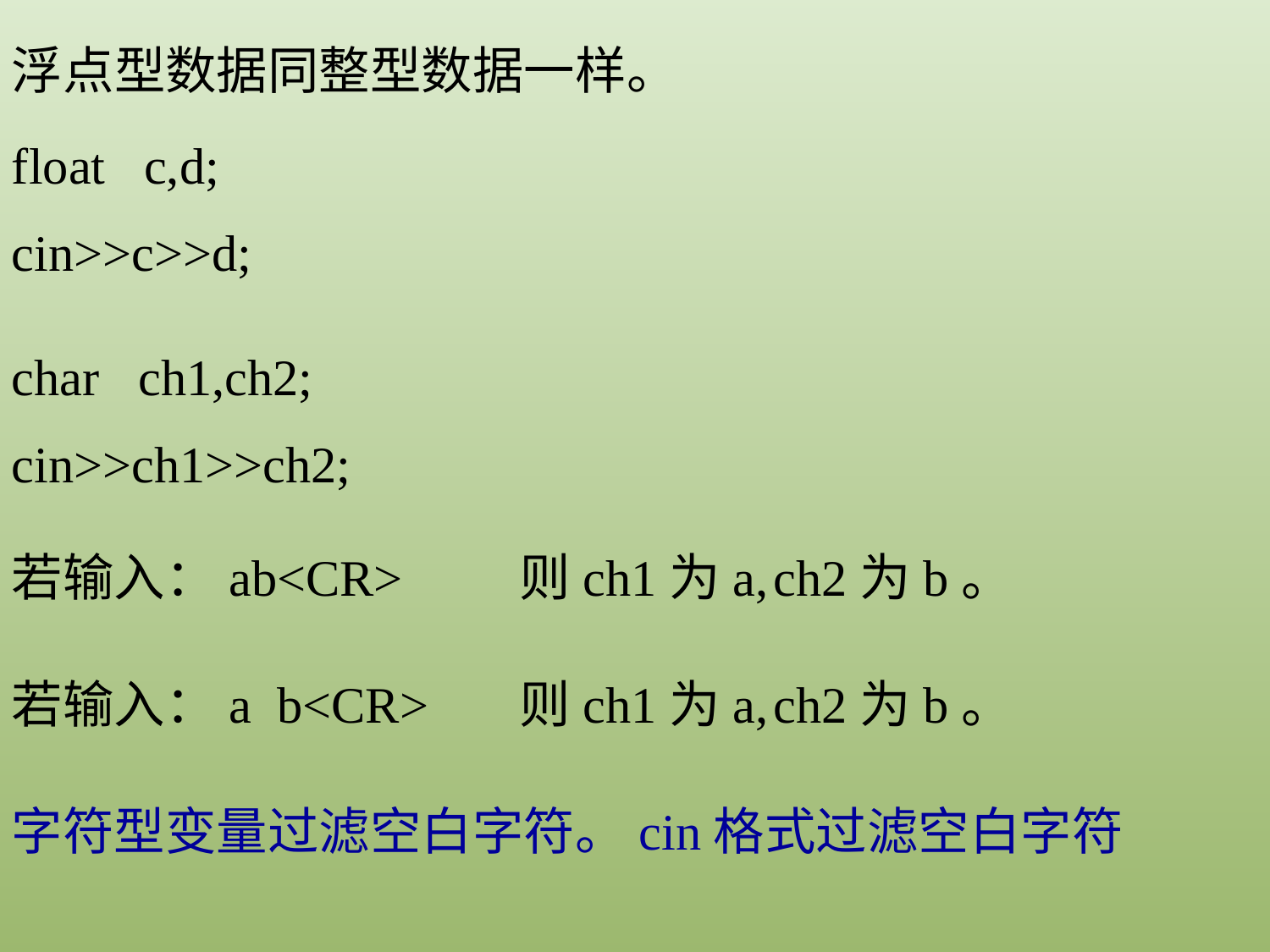

浮点型数据同整型数据一样。
float   c,d;
cin>>c>>d;
char   ch1,ch2;
cin>>ch1>>ch2;
若输入：ab<CR>	则ch1为a,	ch2为b。
若输入：a  b<CR>	则ch1为a,	ch2为b。
字符型变量过滤空白字符。cin格式过滤空白字符
76